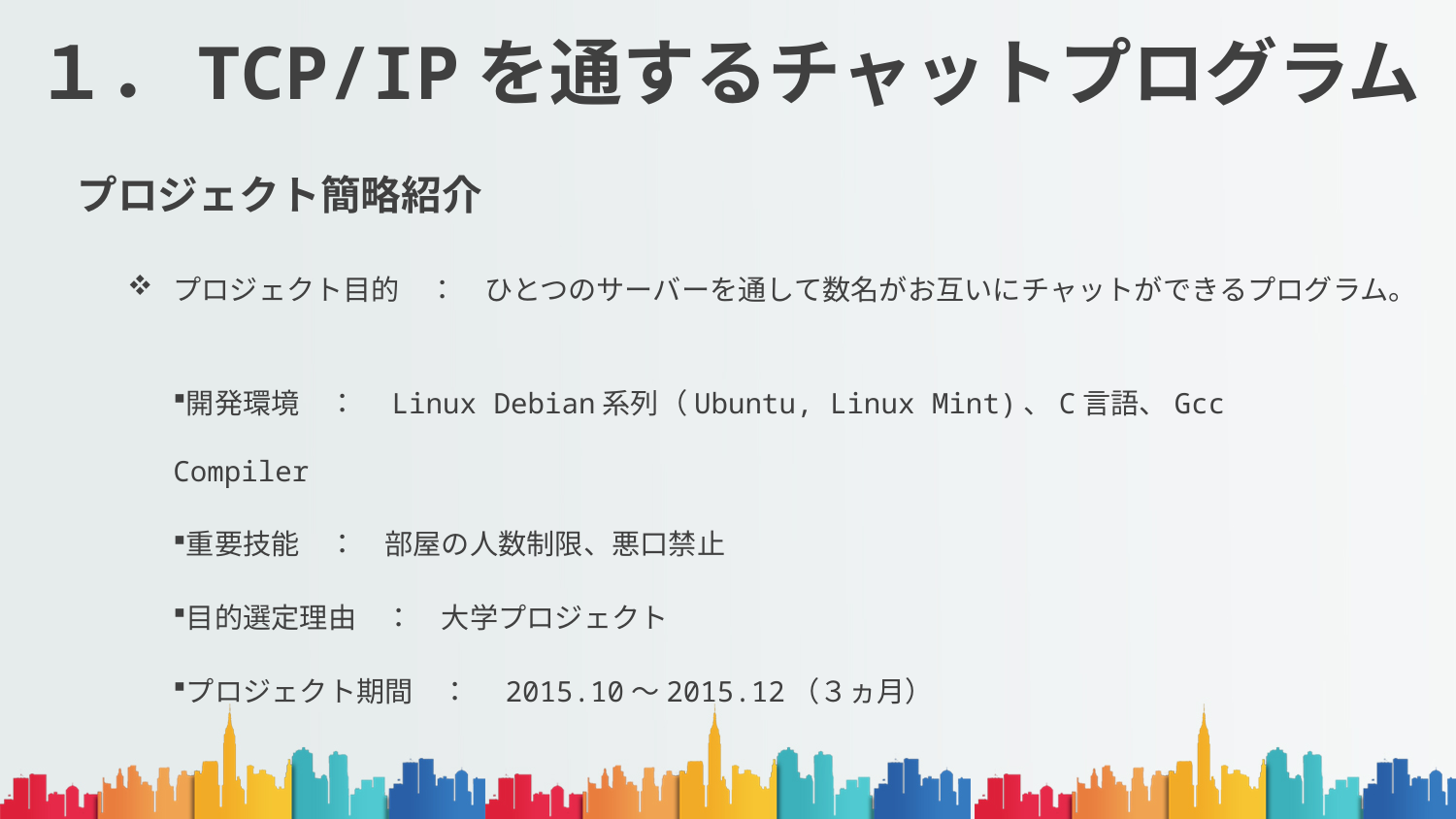

# １．TCP/IPを通するチャットプログラム
プロジェクト簡略紹介
プロジェクト目的　：　ひとつのサーバーを通して数名がお互いにチャットができるプログラム。

開発環境　：　Linux Debian系列（Ubuntu, Linux Mint)、C言語、Gcc　Compiler
重要技能　：　部屋の人数制限、悪口禁止
目的選定理由　：　大学プロジェクト
プロジェクト期間　：　2015.10～2015.12（３ヵ月）